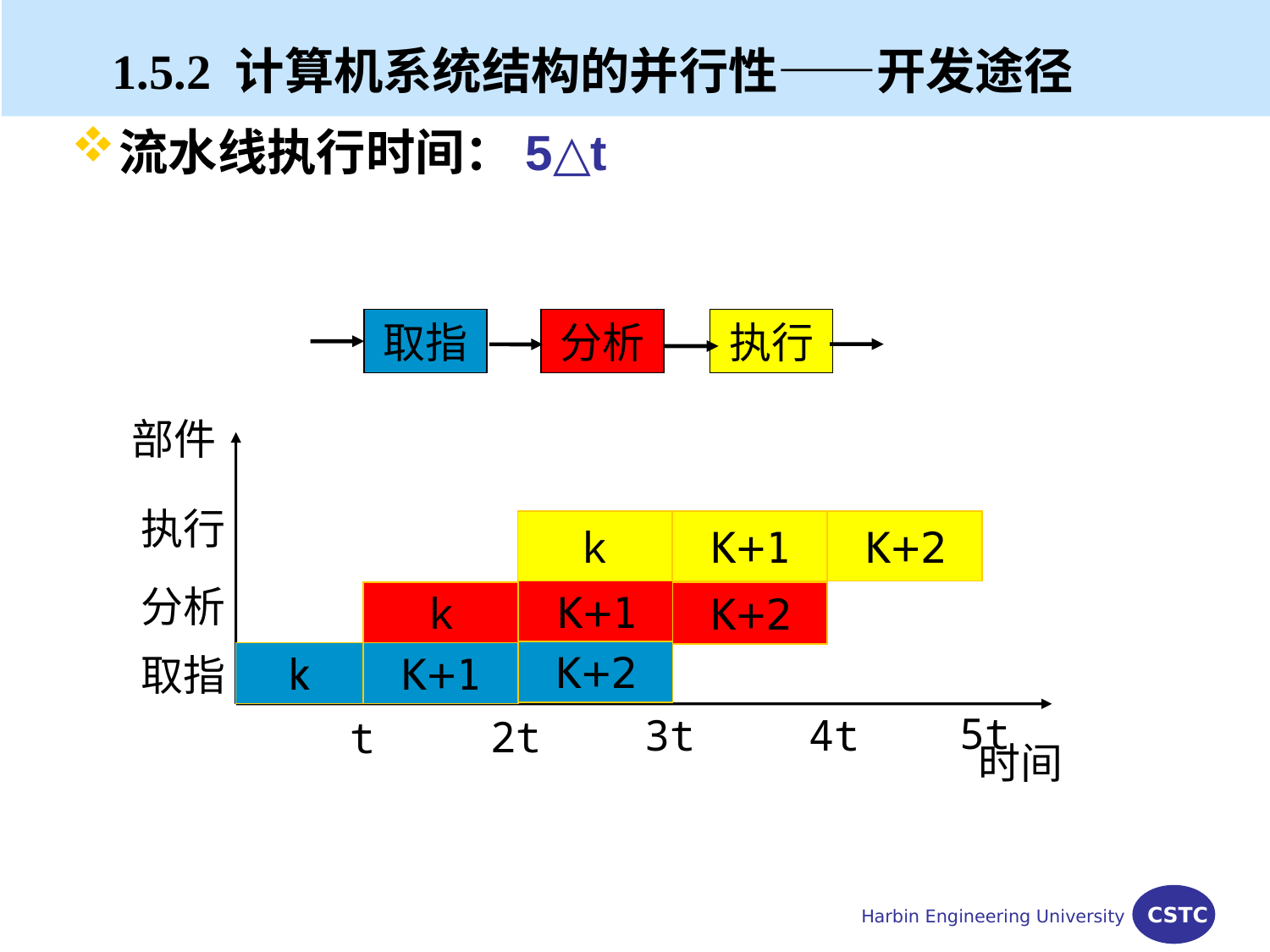

#
1.5.2 计算机系统结构的并行性——开发途径
流水线执行时间：5△t
取指
分析
执行

部件

执行
k
K+1
K+2
分析
K+1
k
K+2
K+2
取指
k
K+1
5t
3t
4t

2t
t
时间
Harbin Engineering University